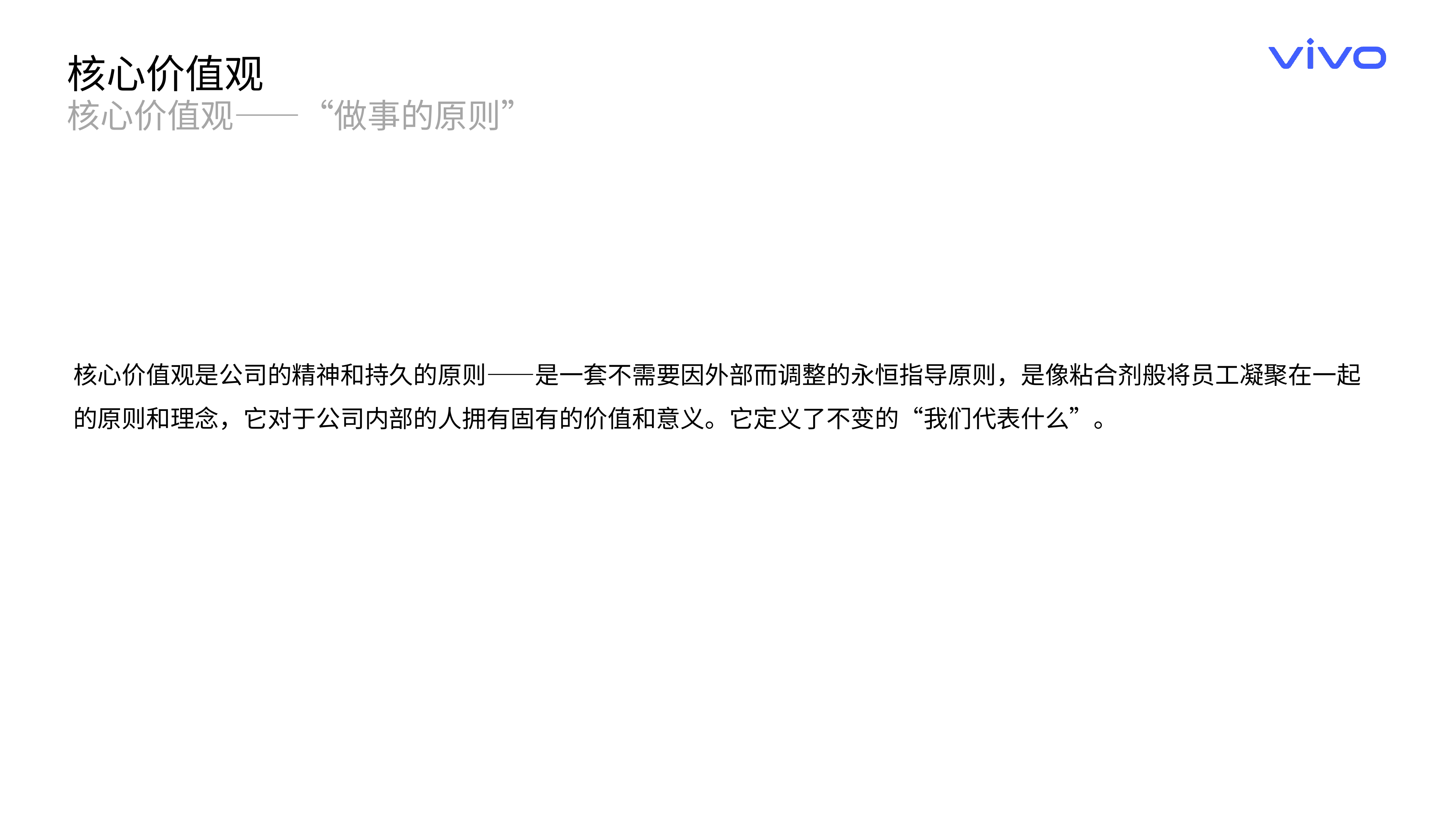

核心价值观
核心价值观——“做事的原则”
核心价值观是公司的精神和持久的原则——是一套不需要因外部而调整的永恒指导原则，是像粘合剂般将员工凝聚在一起的原则和理念，它对于公司内部的人拥有固有的价值和意义。它定义了不变的“我们代表什么”。